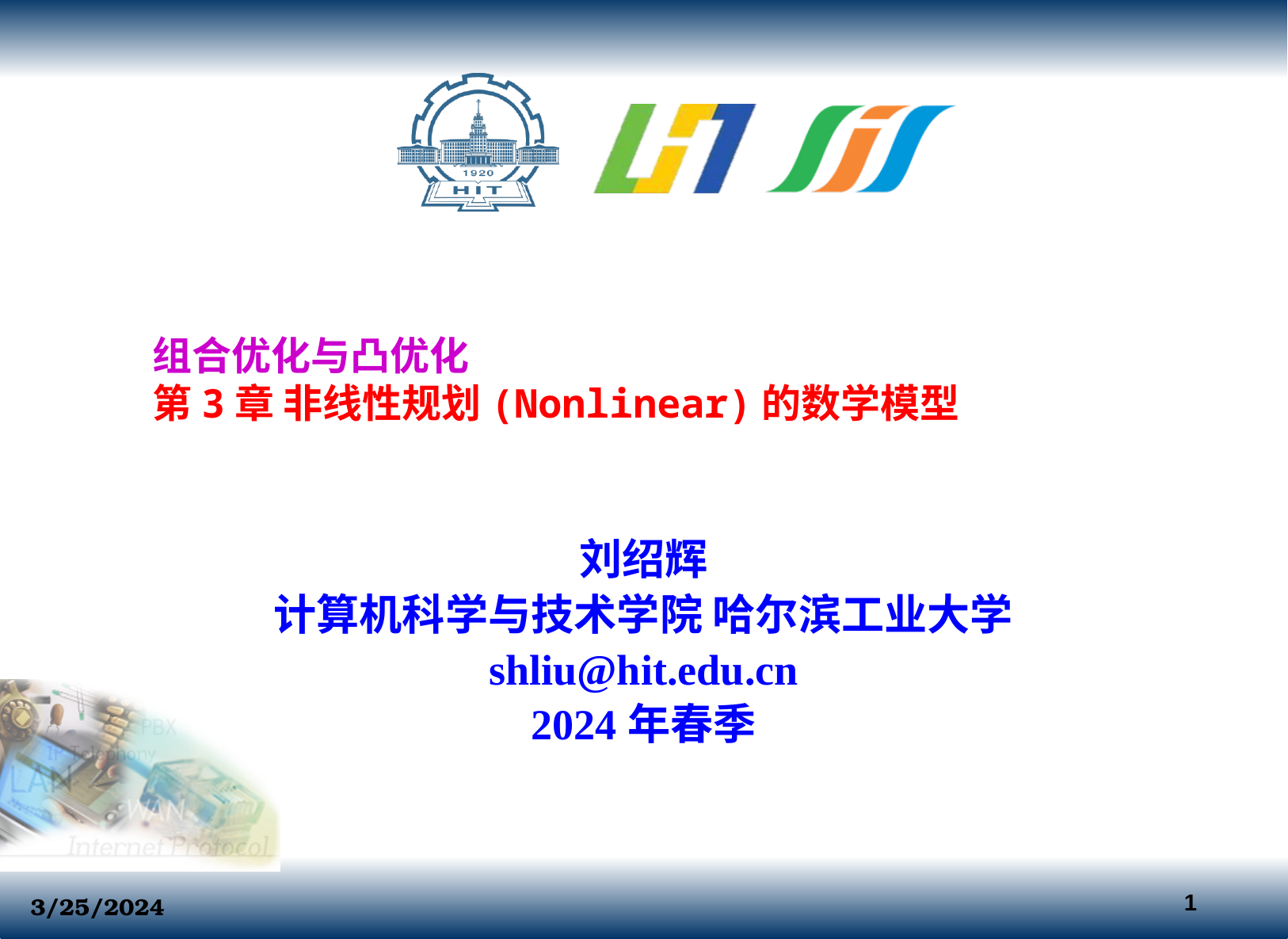

组合优化与凸优化
第3章 非线性规划(Nonlinear)的数学模型
刘绍辉
计算机科学与技术学院 哈尔滨工业大学
shliu@hit.edu.cn
2024年春季